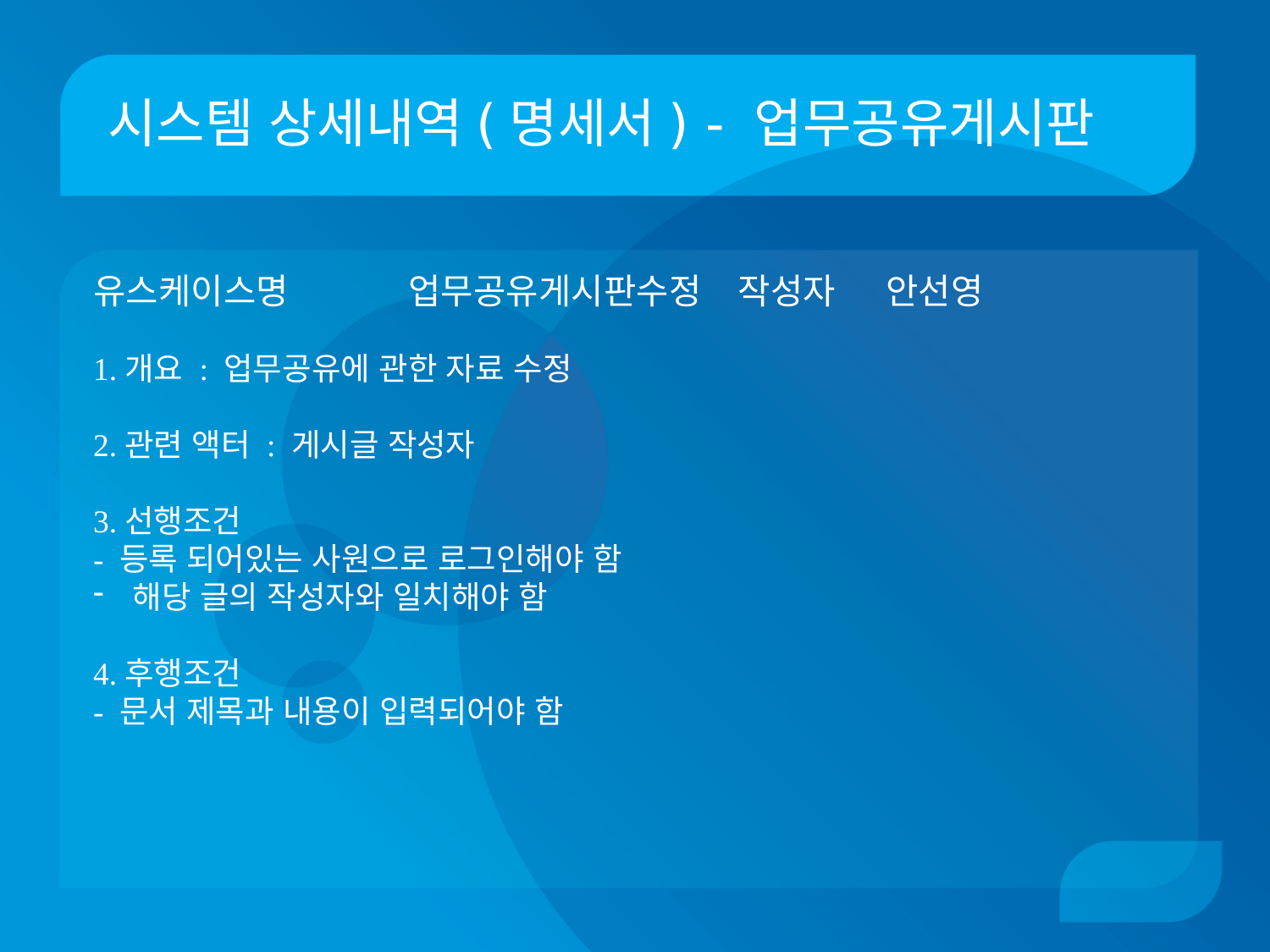

# 시스템 상세내역(명세서) - 업무공유게시판
유스케이스명            업무공유게시판수정	 작성자     안선영
1.개요 : 업무공유에 관한 자료 수정

2.관련 액터 : 게시글 작성자

3.선행조건
- 등록 되어있는 사원으로 로그인해야 함
해당 글의 작성자와 일치해야 함

4.후행조건
- 문서 제목과 내용이 입력되어야 함